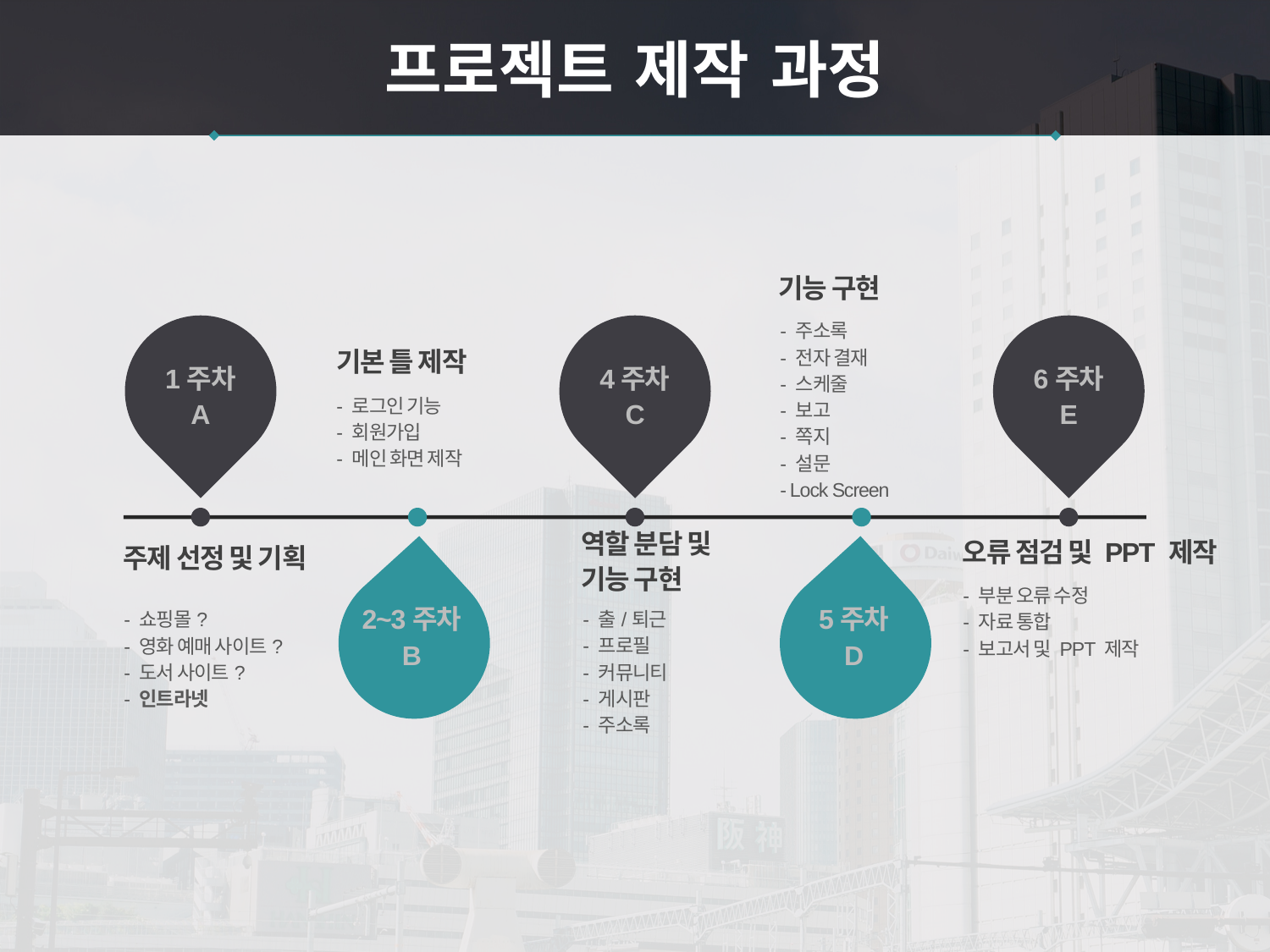

프로젝트 제작 과정
기능 구현
- 주소록
- 전자 결재
- 스케줄
- 보고
- 쪽지
- 설문
- Lock Screen

- 로그인 기능
- 회원가입
- 메인 화면 제작
기본 틀 제작
1주차
A
4주차
C
6주차
E

- 부분 오류 수정
- 자료 통합
- 보고서 및 PPT 제작

- 쇼핑몰?
- 영화 예매 사이트?
- 도서 사이트?
- 인트라넷

오류 점검 및 PPT 제작
주제 선정 및 기획
역할 분담 및
기능 구현
- 출/퇴근
- 프로필
- 커뮤니티
- 게시판
- 주소록

2~3주차
B
5주차
D